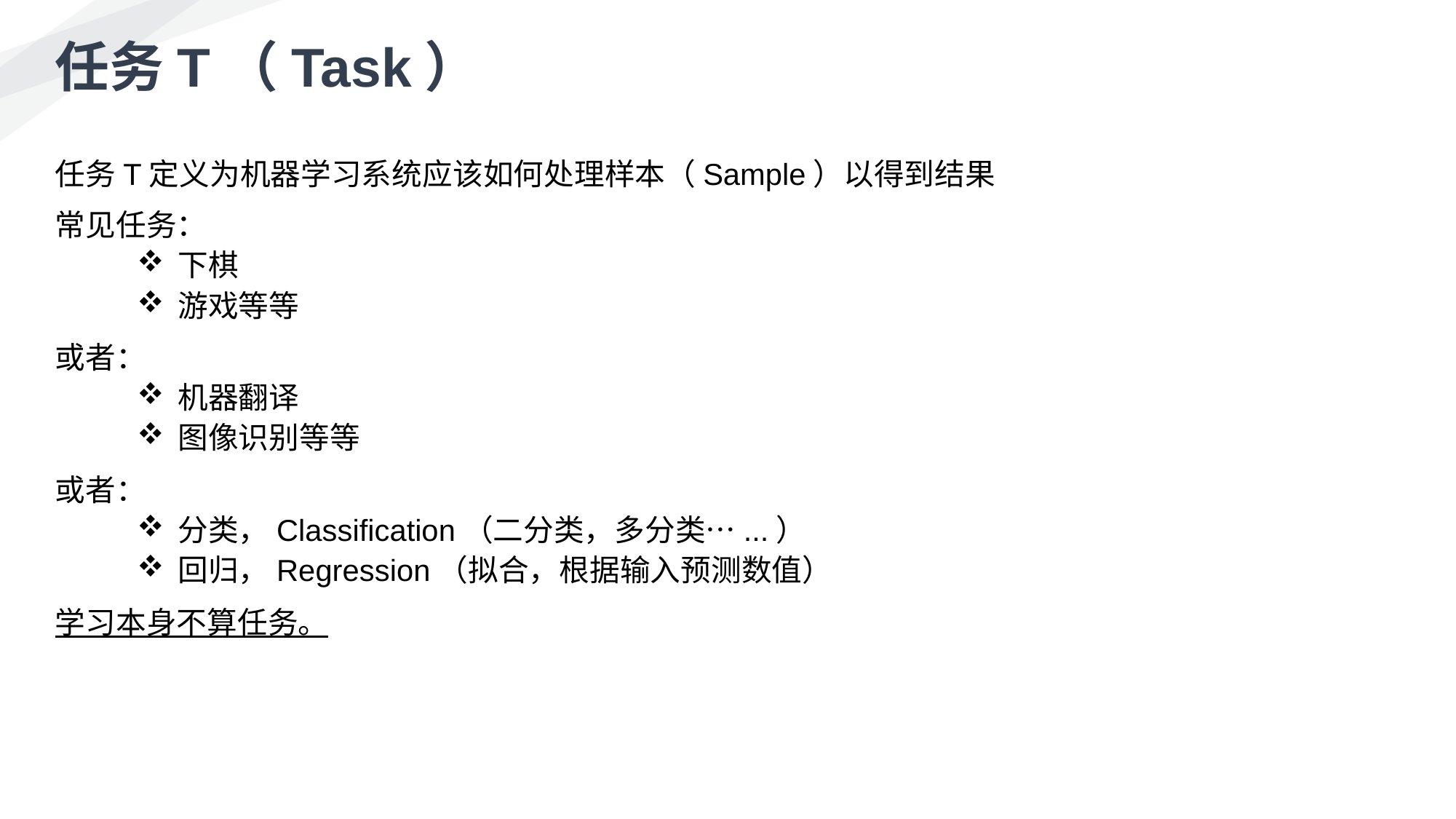

任务T（Task）
任务T定义为机器学习系统应该如何处理样本（Sample）以得到结果
常见任务：
下棋
游戏等等
或者：
机器翻译
图像识别等等
或者：
分类，Classification（二分类，多分类…...）
回归，Regression（拟合，根据输入预测数值）
学习本身不算任务。